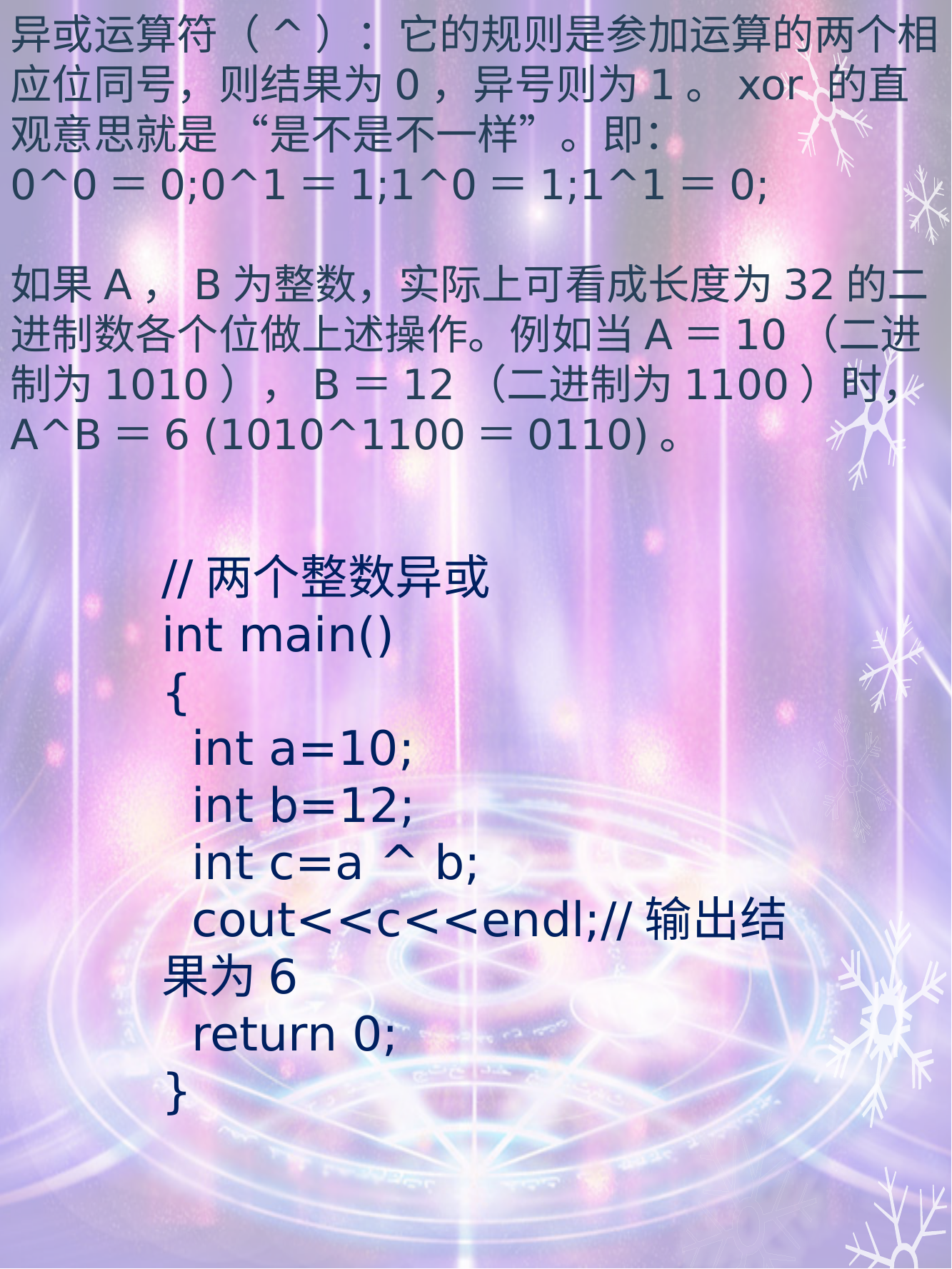

异或运算符（^）：它的规则是参加运算的两个相应位同号，则结果为0，异号则为1。xor 的直观意思就是 “是不是不一样”。即：
0^0＝0;0^1＝1;1^0＝1;1^1＝0;

如果A，B为整数，实际上可看成长度为32的二进制数各个位做上述操作。例如当A＝10（二进制为1010），B＝12（二进制为1100）时，A^B＝6 (1010^1100＝0110)。
//两个整数异或
int main()
{
  int a=10;
  int b=12;
  int c=a ^ b;
  cout<<c<<endl;//输出结果为6
  return 0;
}